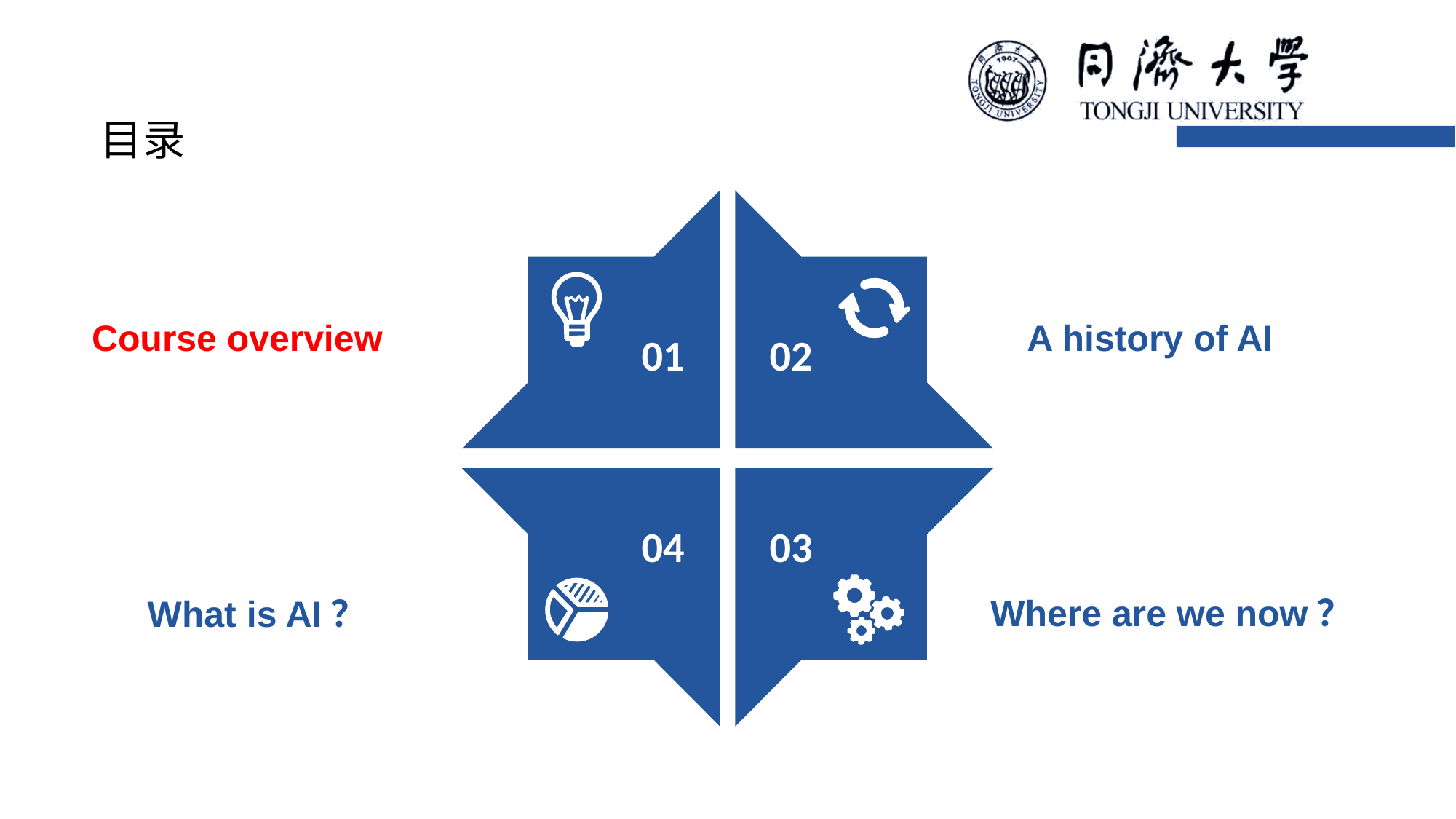

目录

01
02

04
03

Course overview

A history of AI
Where are we now？
What is AI？